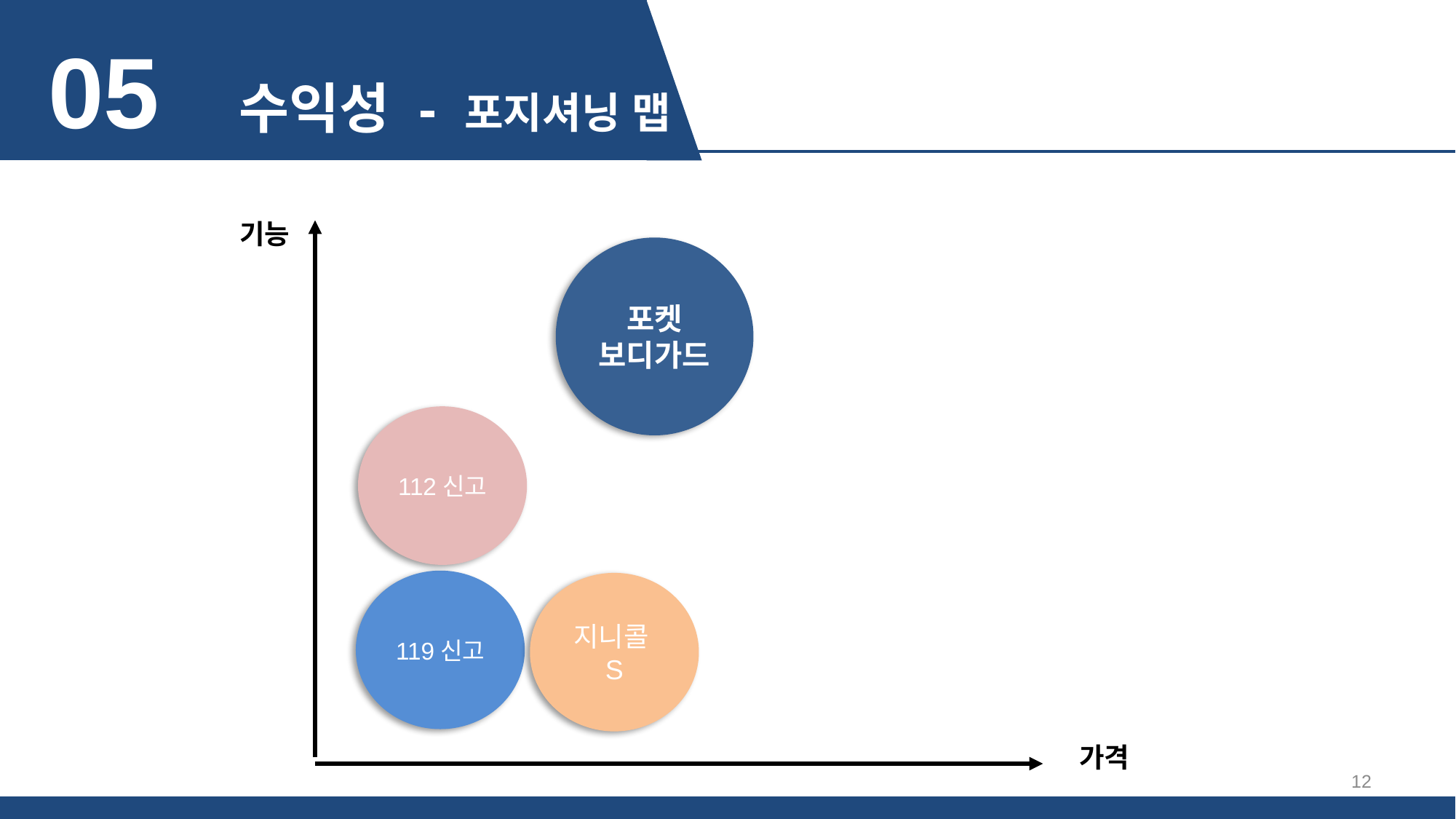

05  수익성 - 포지셔닝 맵
기능
포켓
보디가드
112신고
119신고
지니콜S
 가격
12